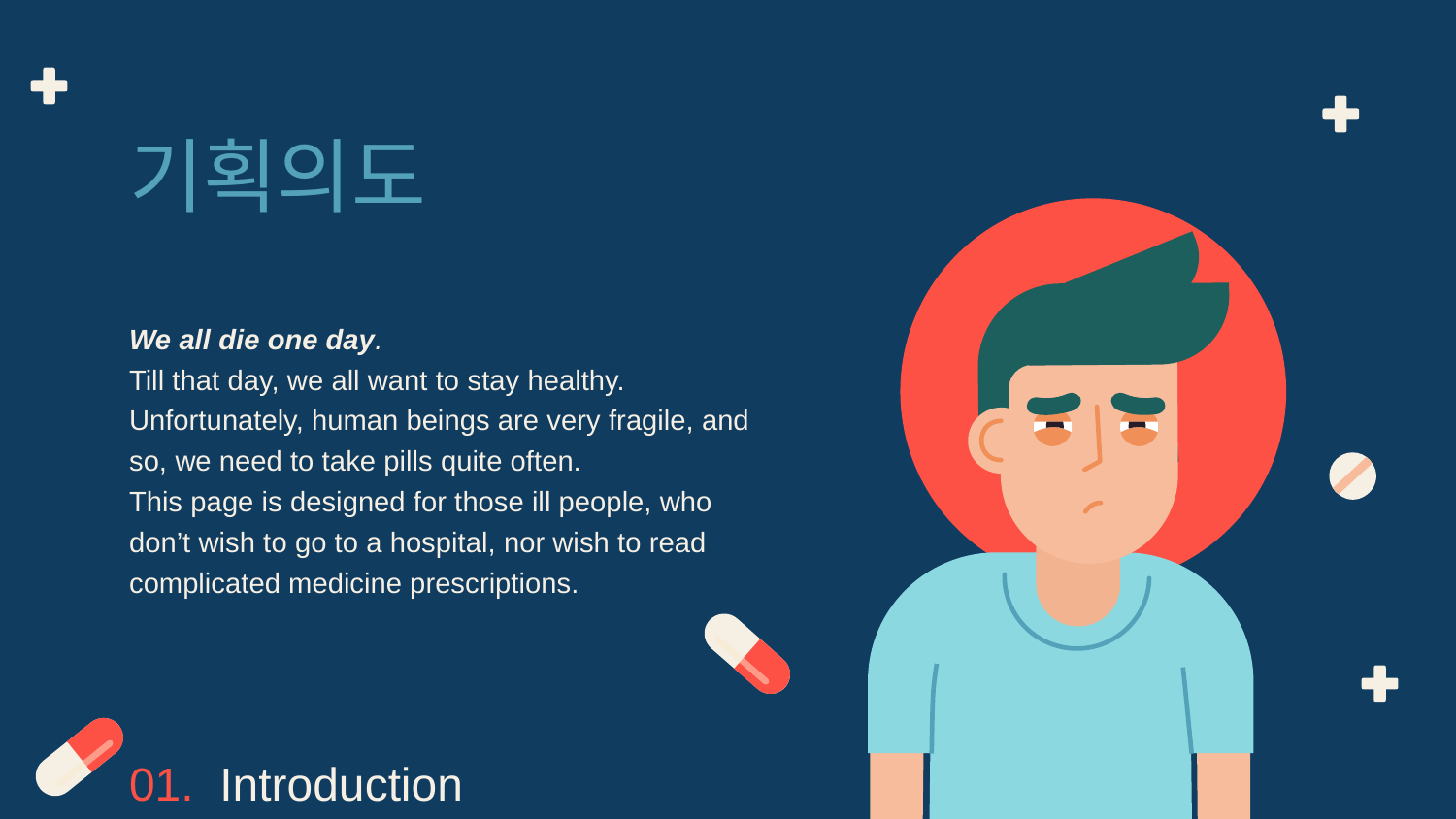

# 기획의도

We all die one day.
Till that day, we all want to stay healthy.
Unfortunately, human beings are very fragile, and so, we need to take pills quite often.
This page is designed for those ill people, who don’t wish to go to a hospital, nor wish to read complicated medicine prescriptions.

01.  Introduction